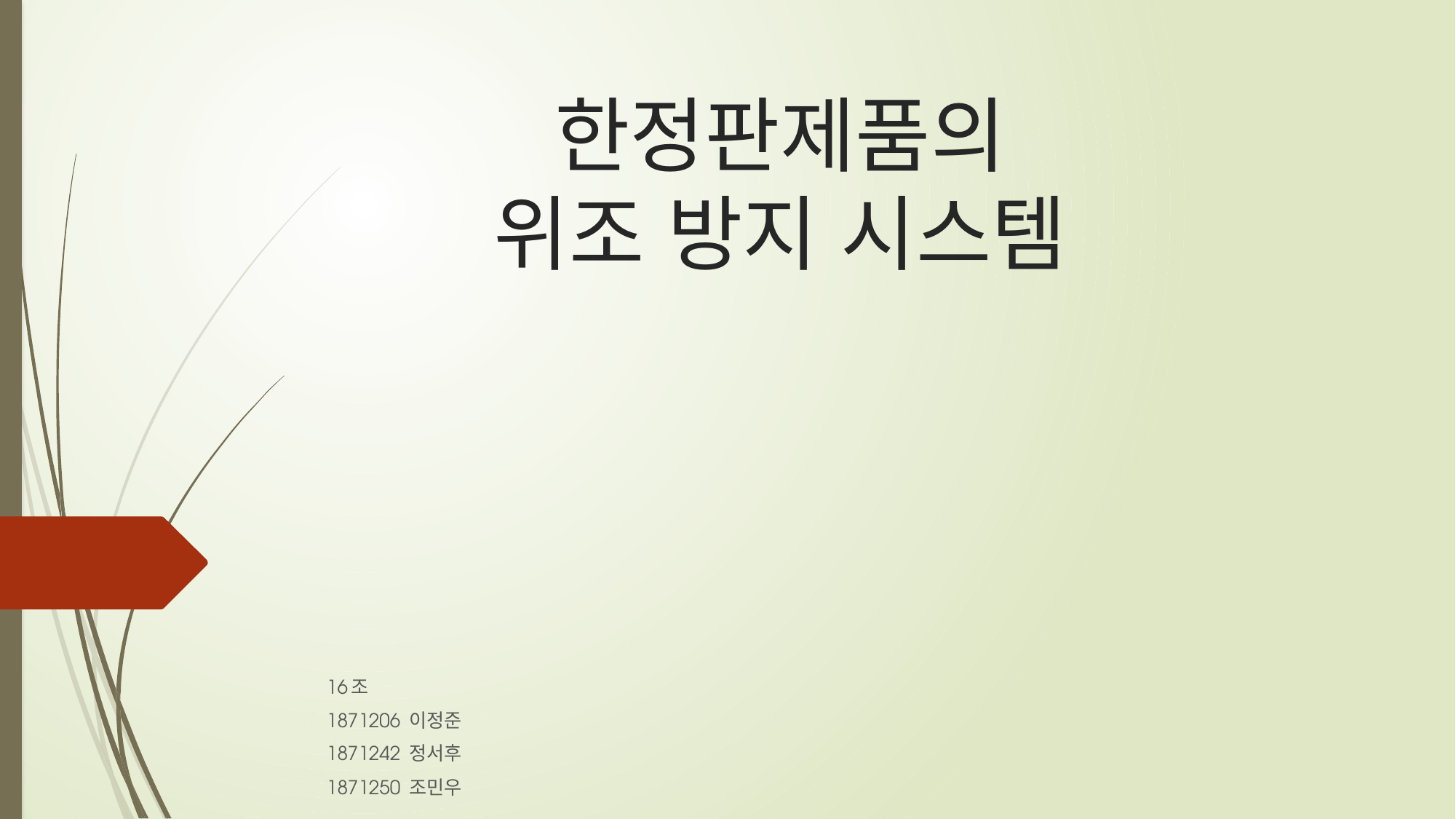

# 한정판제품의 위조 방지 시스템
16조
1871206 이정준
1871242 정서후
1871250 조민우